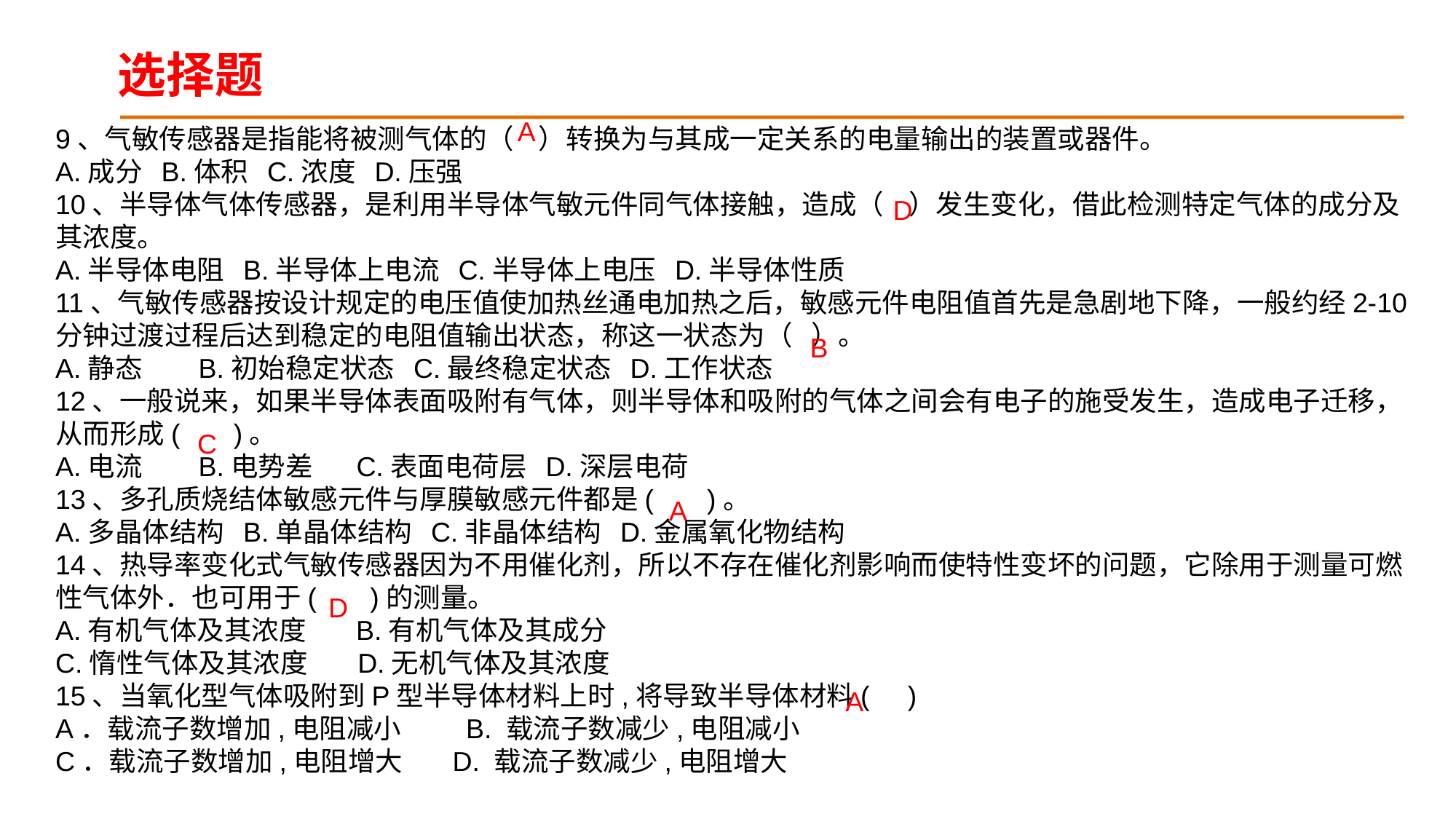

选择题
A
9、气敏传感器是指能将被测气体的（    ）转换为与其成一定关系的电量输出的装置或器件。
A.成分  B.体积  C.浓度  D.压强
10、半导体气体传感器，是利用半导体气敏元件同气体接触，造成（    ）发生变化，借此检测特定气体的成分及其浓度。
A.半导体电阻  B.半导体上电流  C.半导体上电压  D.半导体性质
11、气敏传感器按设计规定的电压值使加热丝通电加热之后，敏感元件电阻值首先是急剧地下降，一般约经2-10分钟过渡过程后达到稳定的电阻值输出状态，称这一状态为（   ）。
A.静态        B.初始稳定状态  C.最终稳定状态  D.工作状态
12、一般说来，如果半导体表面吸附有气体，则半导体和吸附的气体之间会有电子的施受发生，造成电子迁移，从而形成(       )。
A.电流        B.电势差      C.表面电荷层  D.深层电荷
13、多孔质烧结体敏感元件与厚膜敏感元件都是(       )。
A.多晶体结构  B.单晶体结构  C.非晶体结构  D.金属氧化物结构
14、热导率变化式气敏传感器因为不用催化剂，所以不存在催化剂影响而使特性变坏的问题，它除用于测量可燃性气体外．也可用于(       )的测量。
A.有机气体及其浓度       B.有机气体及其成分
C.惰性气体及其浓度       D.无机气体及其浓度
15、当氧化型气体吸附到P型半导体材料上时,将导致半导体材料(     )
A．载流子数增加,电阻减小　     B. 载流子数减少,电阻减小
C．载流子数增加,电阻增大       D. 载流子数减少,电阻增大
D
B
C
A
D
A